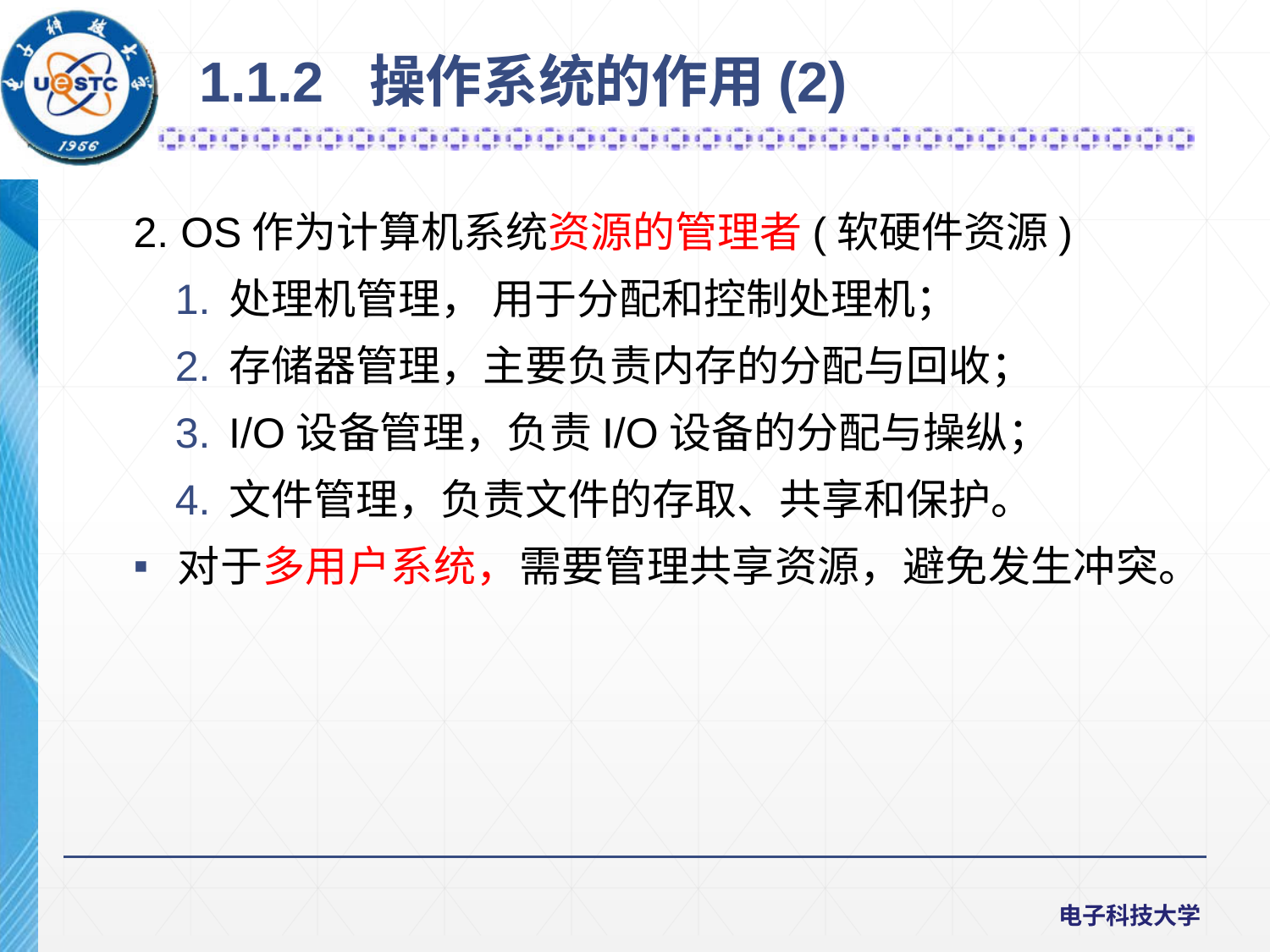

1.1.2  操作系统的作用(2)
2. OS作为计算机系统资源的管理者(软硬件资源)
处理机管理， 用于分配和控制处理机；
存储器管理，主要负责内存的分配与回收；
I/O设备管理，负责I/O设备的分配与操纵；
文件管理，负责文件的存取、共享和保护。
 对于多用户系统，需要管理共享资源，避免发生冲突。